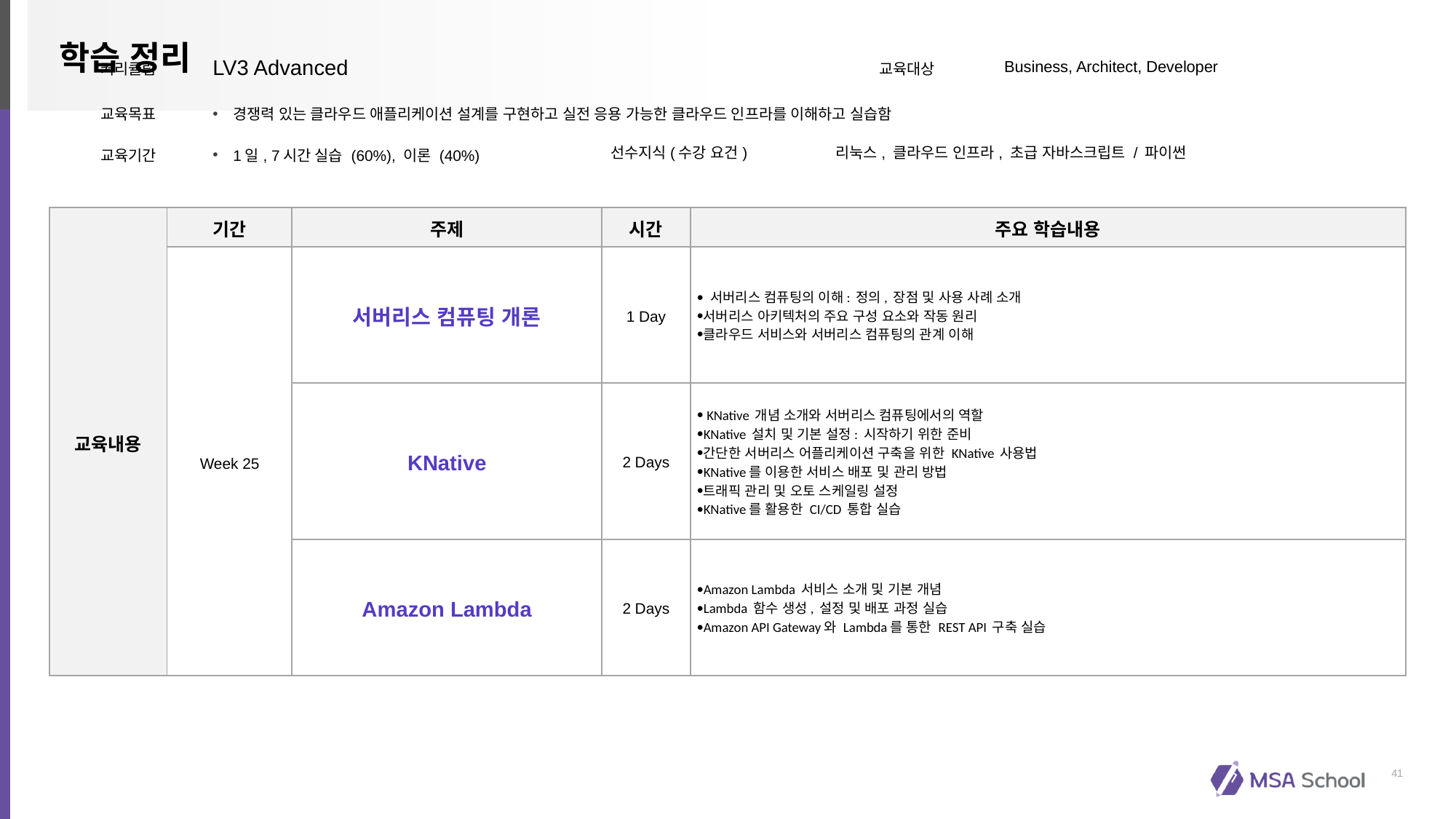

| 커리큘럼 | LV3 Advanced |  | 교육대상 | Business, Architect, Developer |
| --- | --- | --- | --- | --- |
| 교육목표 | 경쟁력 있는 클라우드 애플리케이션 설계를 구현하고 실전 응용 가능한 클라우드 인프라를 이해하고 실습함 |  |  |  |
| 교육기간 | 1일, 7시간 실습 (60%), 이론 (40%) | 선수지식(수강 요건) | 리눅스, 클라우드 인프라, 초급 자바스크립트 / 파이썬 |  |
| 교육내용 | 기간 | 주제 | 시간 | 주요 학습내용 |
| --- | --- | --- | --- | --- |
|  | Week 25 | 서버리스 컴퓨팅 개론 | 1 Day | 서버리스 컴퓨팅의 이해: 정의, 장점 및 사용 사례 소개 서버리스 아키텍처의 주요 구성 요소와 작동 원리 클라우드 서비스와 서버리스 컴퓨팅의 관계 이해 |
|  |  | KNative | 2 Days | KNative 개념 소개와 서버리스 컴퓨팅에서의 역할 KNative 설치 및 기본 설정: 시작하기 위한 준비 간단한 서버리스 어플리케이션 구축을 위한 KNative 사용법 KNative를 이용한 서비스 배포 및 관리 방법 트래픽 관리 및 오토 스케일링 설정 KNative를 활용한 CI/CD 통합 실습 |
|  |  | Amazon Lambda | 2 Days | Amazon Lambda 서비스 소개 및 기본 개념 Lambda 함수 생성, 설정 및 배포 과정 실습 Amazon API Gateway와 Lambda를 통한 REST API 구축 실습 |